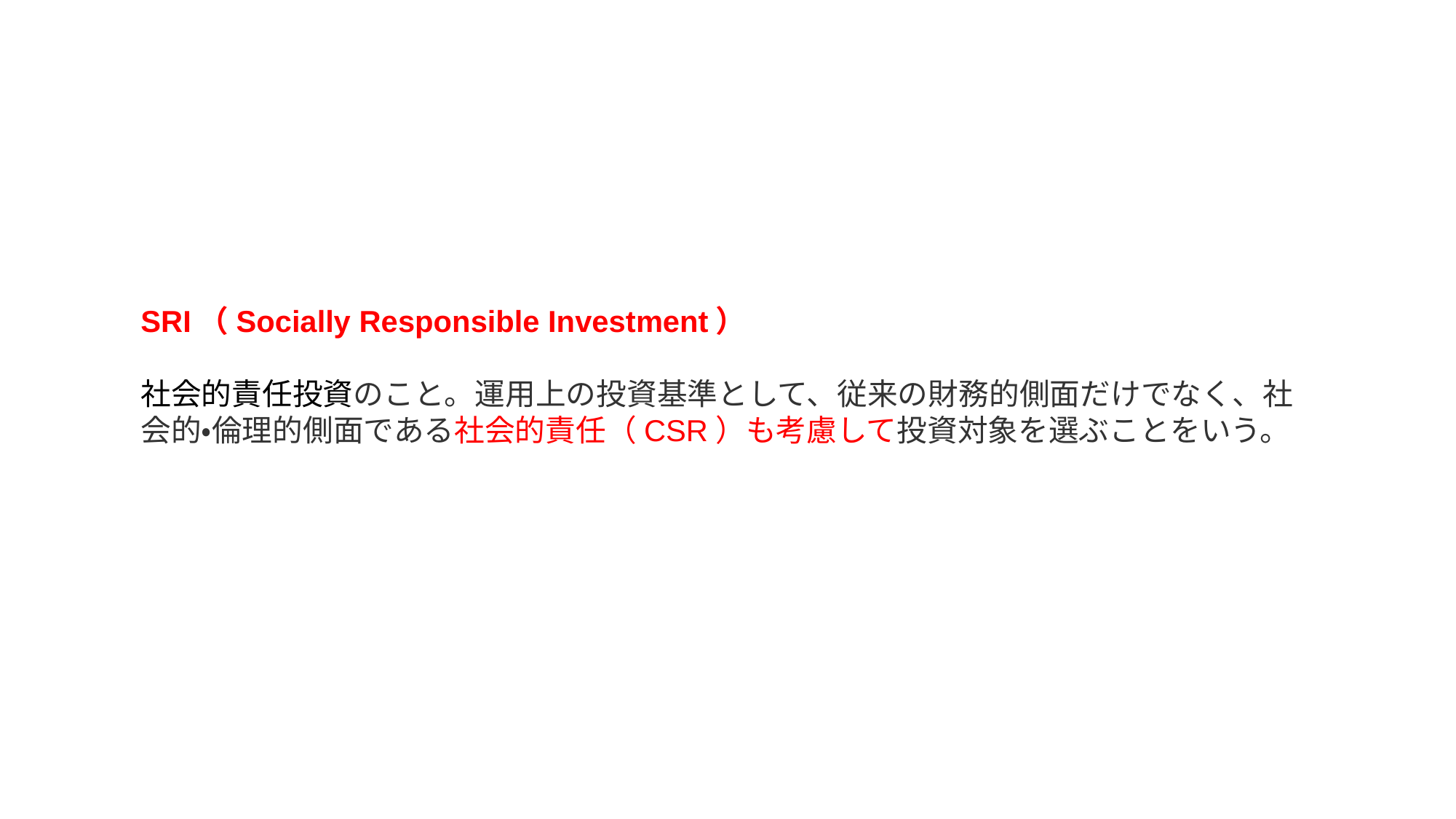

SRI（Socially Responsible Investment）

社会的責任投資のこと。運用上の投資基準として、従来の財務的側面だけでなく、社会的・倫理的側面である社会的責任（CSR）も考慮して投資対象を選ぶことをいう。